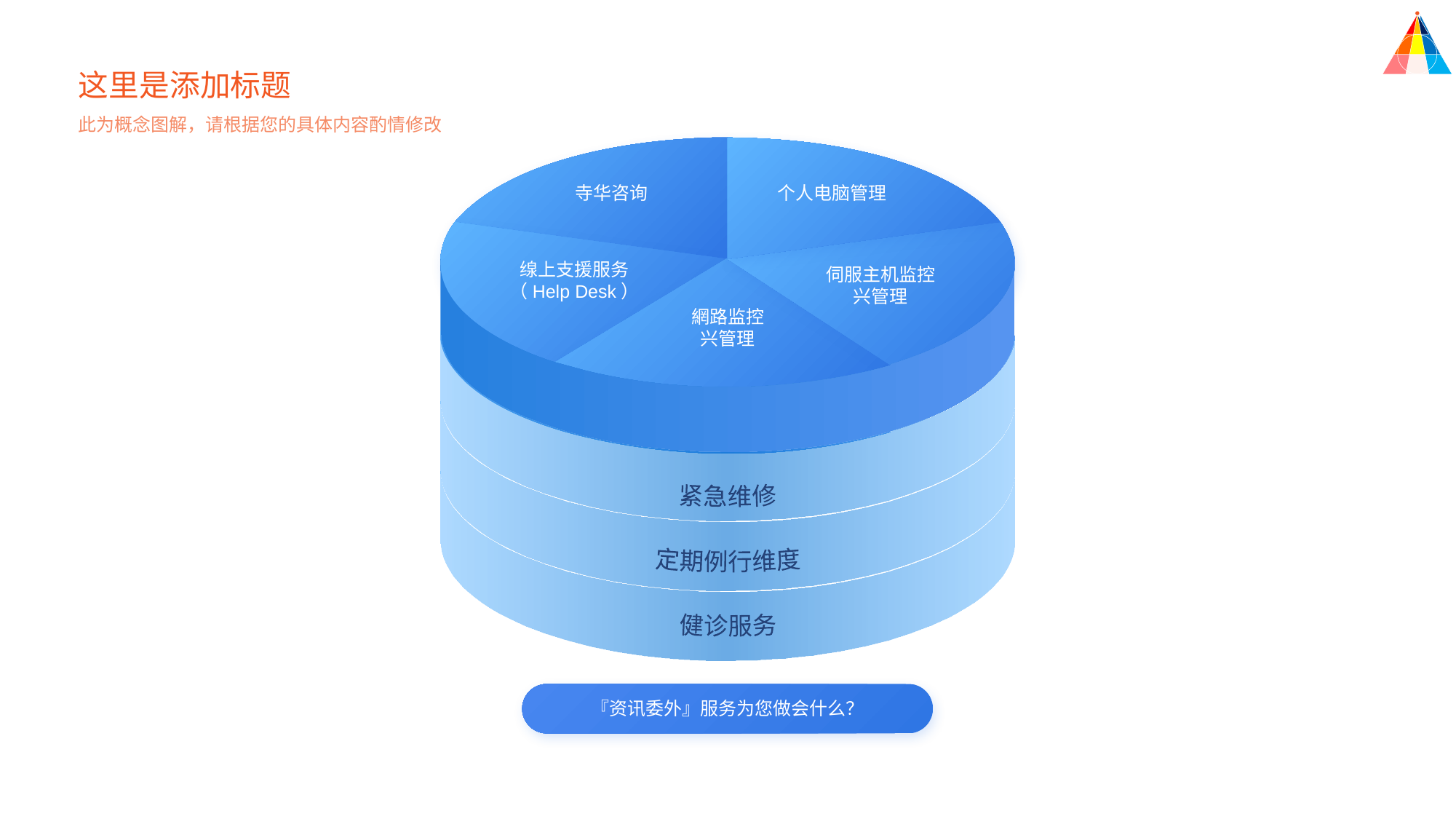

这里是添加标题
此为概念图解，请根据您的具体内容酌情修改

寺华咨询
个人电脑管理

缐上支援服务
（Help Desk）
伺服主机监控
兴管理

網路监控
兴管理

紧急维修

定期例行维度
健诊服务

『资讯委外』服务为您做会什么？